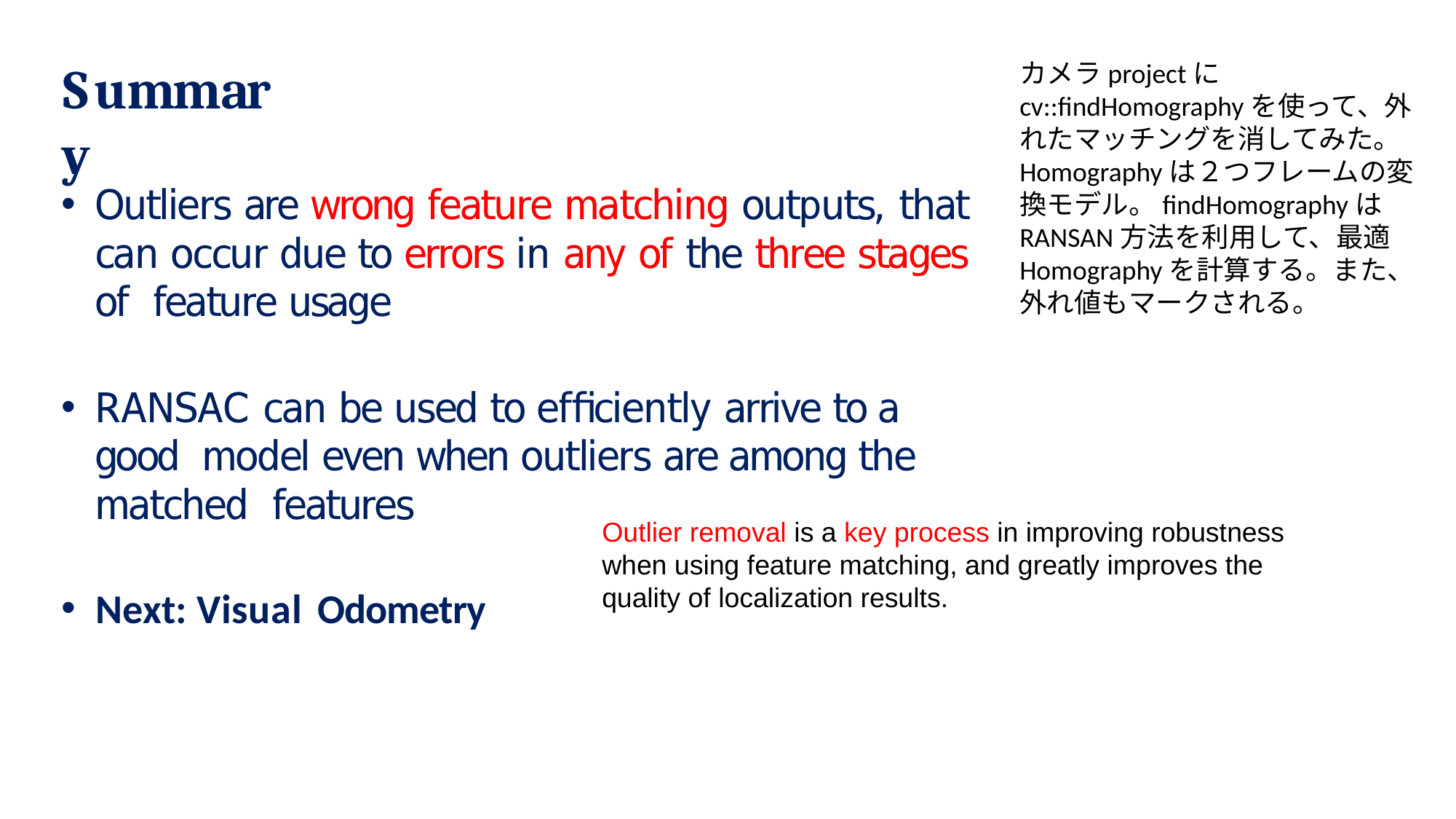

カメラprojectにcv::findHomographyを使って、外れたマッチングを消してみた。Homographyは２つフレームの変換モデル。findHomographyはRANSAN方法を利用して、最適Homographyを計算する。また、外れ値もマークされる。
# Summary
Outliers are wrong feature matching outputs, that  can occur due to errors in any of the three stages of  feature usage

RANSAC can be used to efficiently arrive to a good  model even when outliers are among the matched  features

Next: Visual Odometry
Outlier removal is a key process in improving robustness when using feature matching, and greatly improves the quality of localization results.